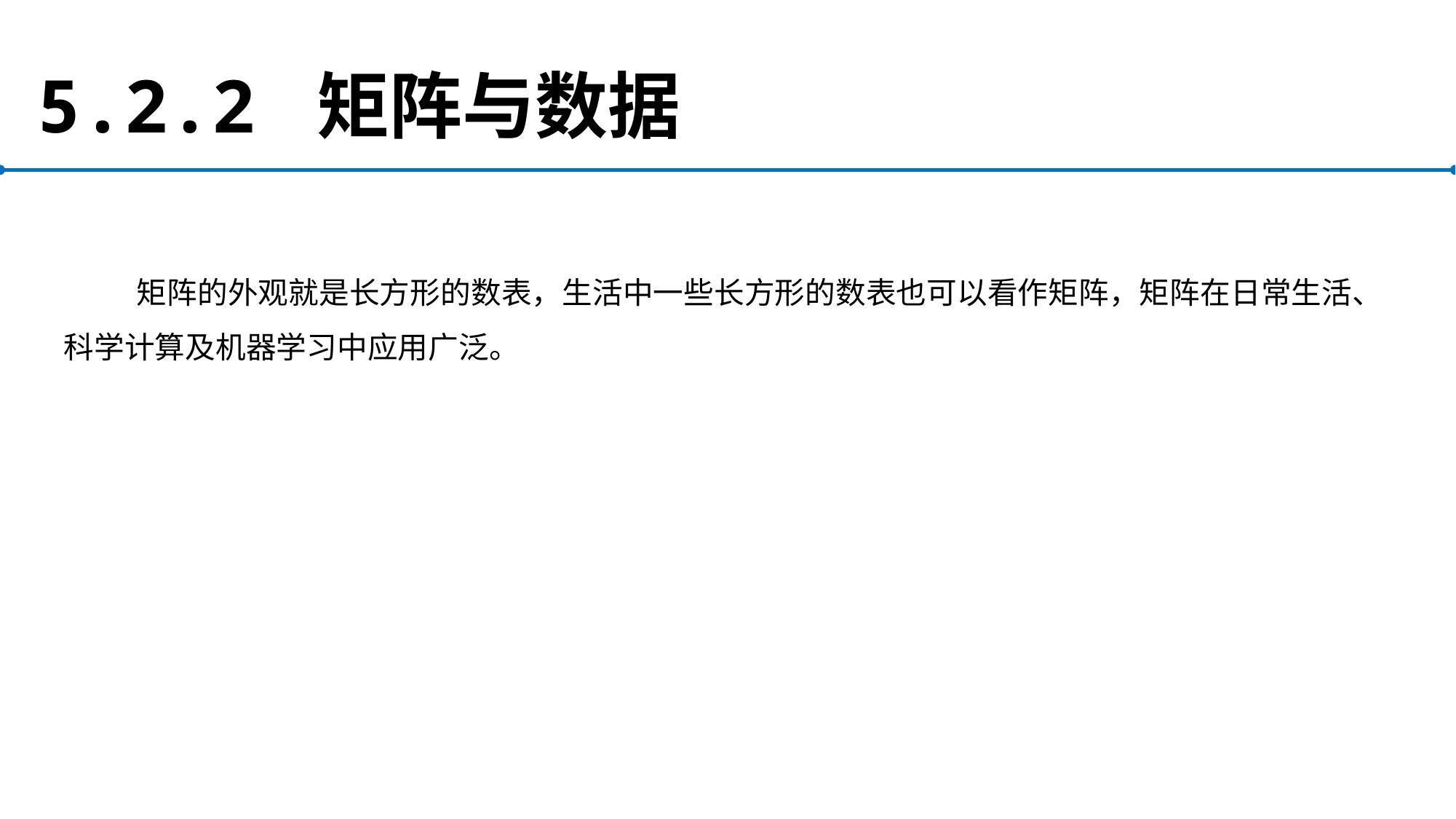

# 5.2.2 矩阵与数据
矩阵的外观就是长方形的数表，生活中一些长方形的数表也可以看作矩阵，矩阵在日常生活、科学计算及机器学习中应用广泛。